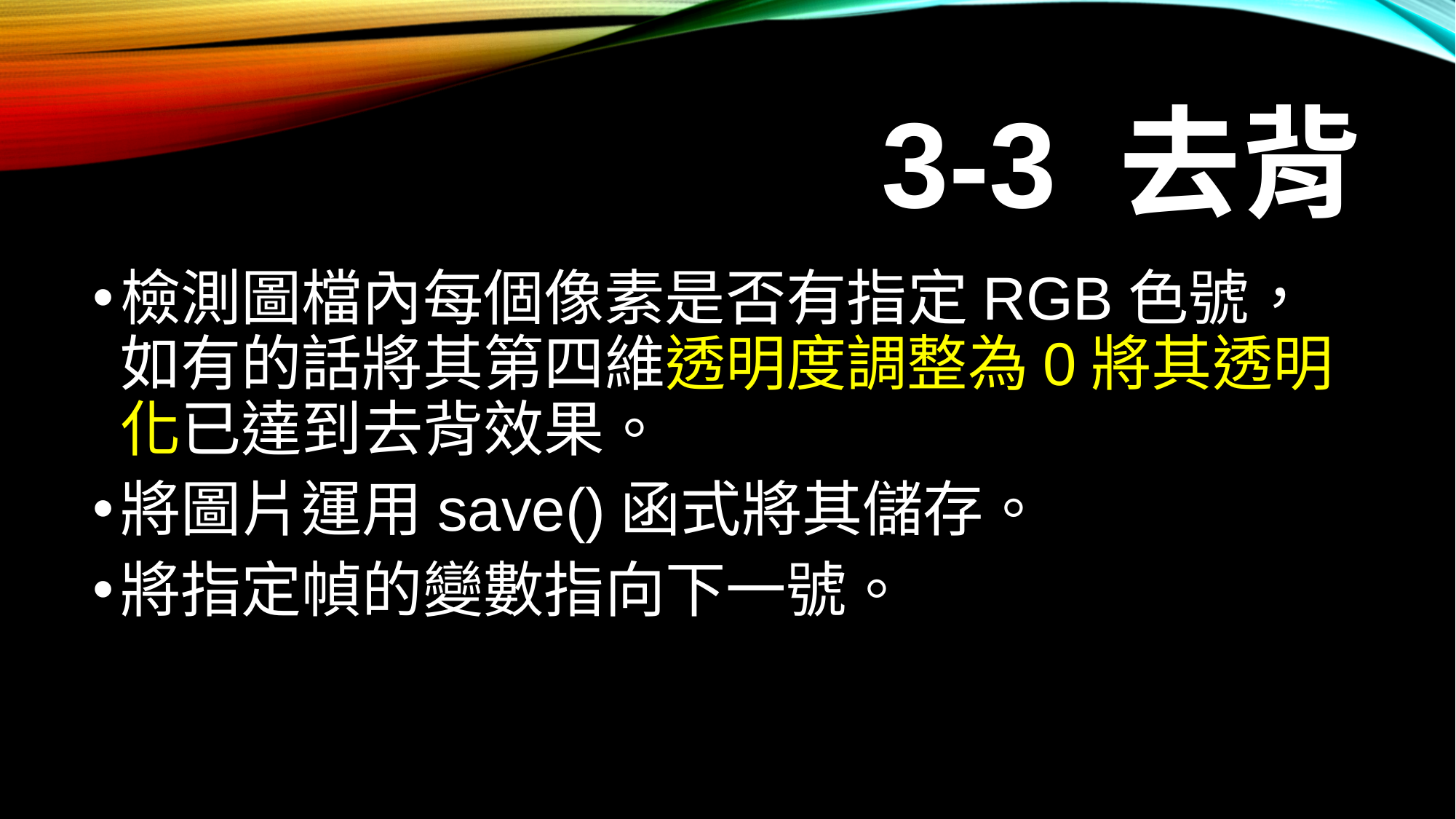

# 3-3 去背
檢測圖檔內每個像素是否有指定RGB色號，如有的話將其第四維透明度調整為0將其透明化已達到去背效果。
將圖片運用save()函式將其儲存。
將指定幀的變數指向下一號。